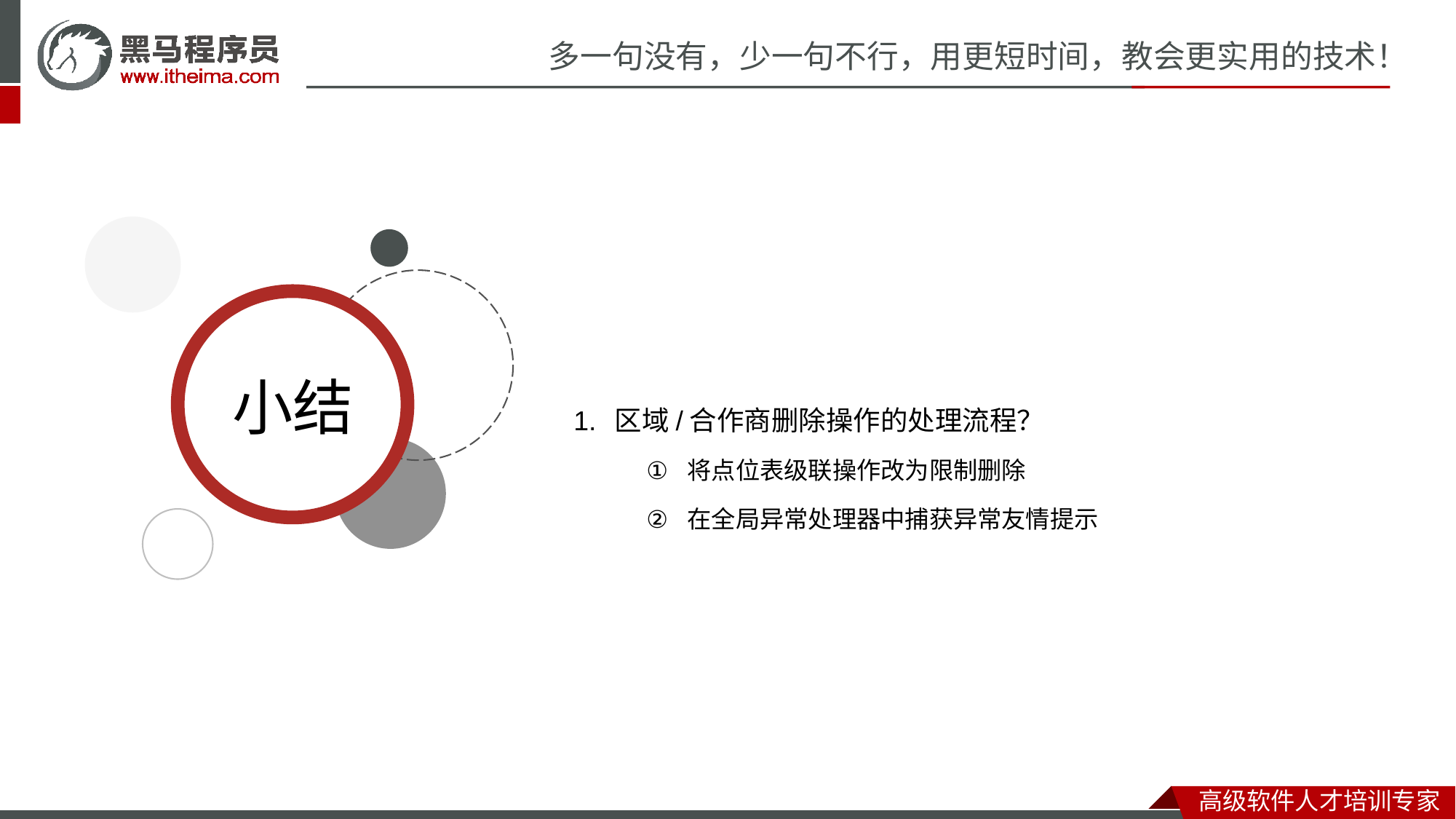

区域/合作商删除操作的处理流程？
将点位表级联操作改为限制删除
在全局异常处理器中捕获异常友情提示